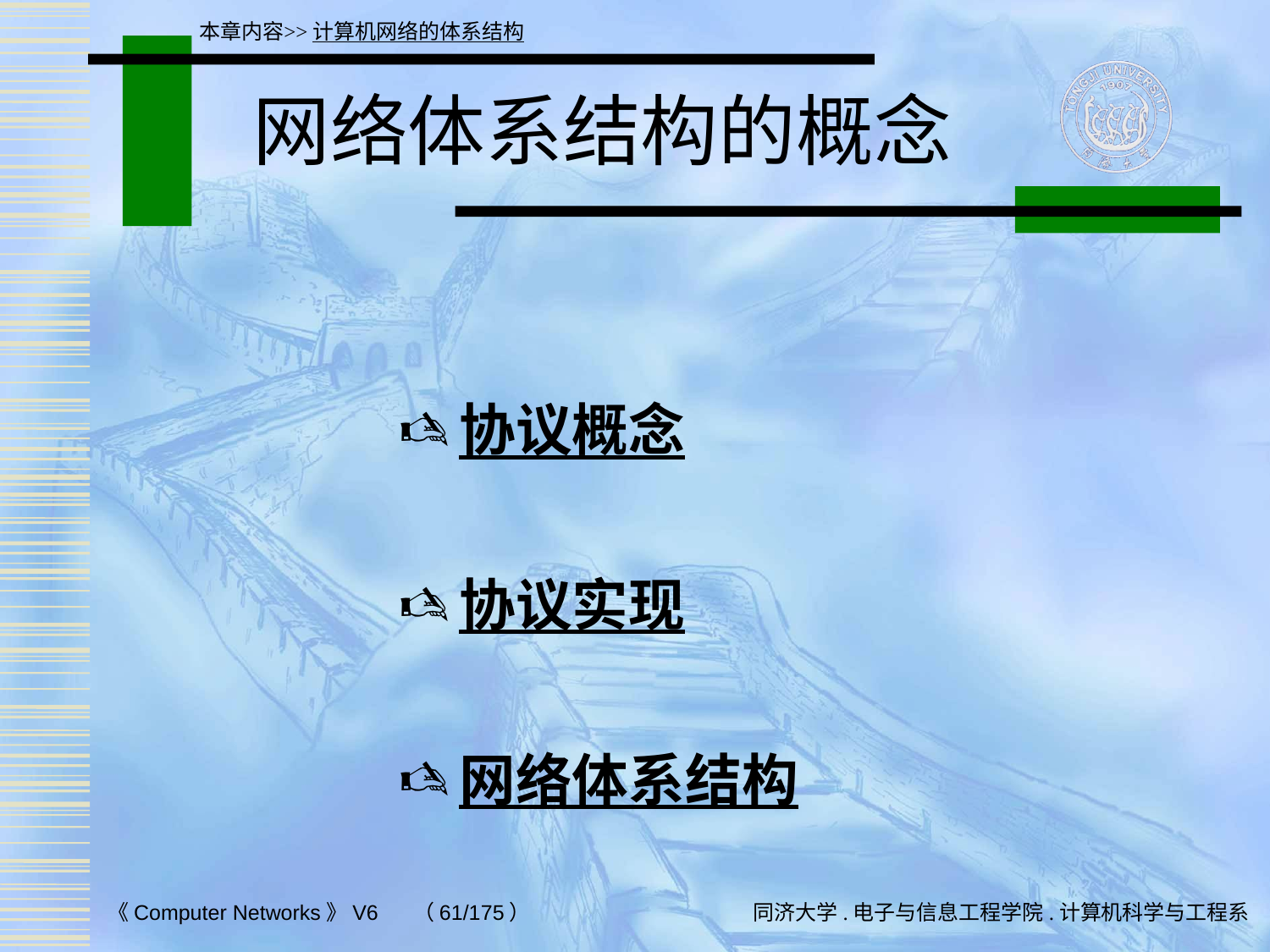

本章内容>>计算机网络的体系结构
# 网络体系结构的概念
协议概念
协议实现
网络体系结构